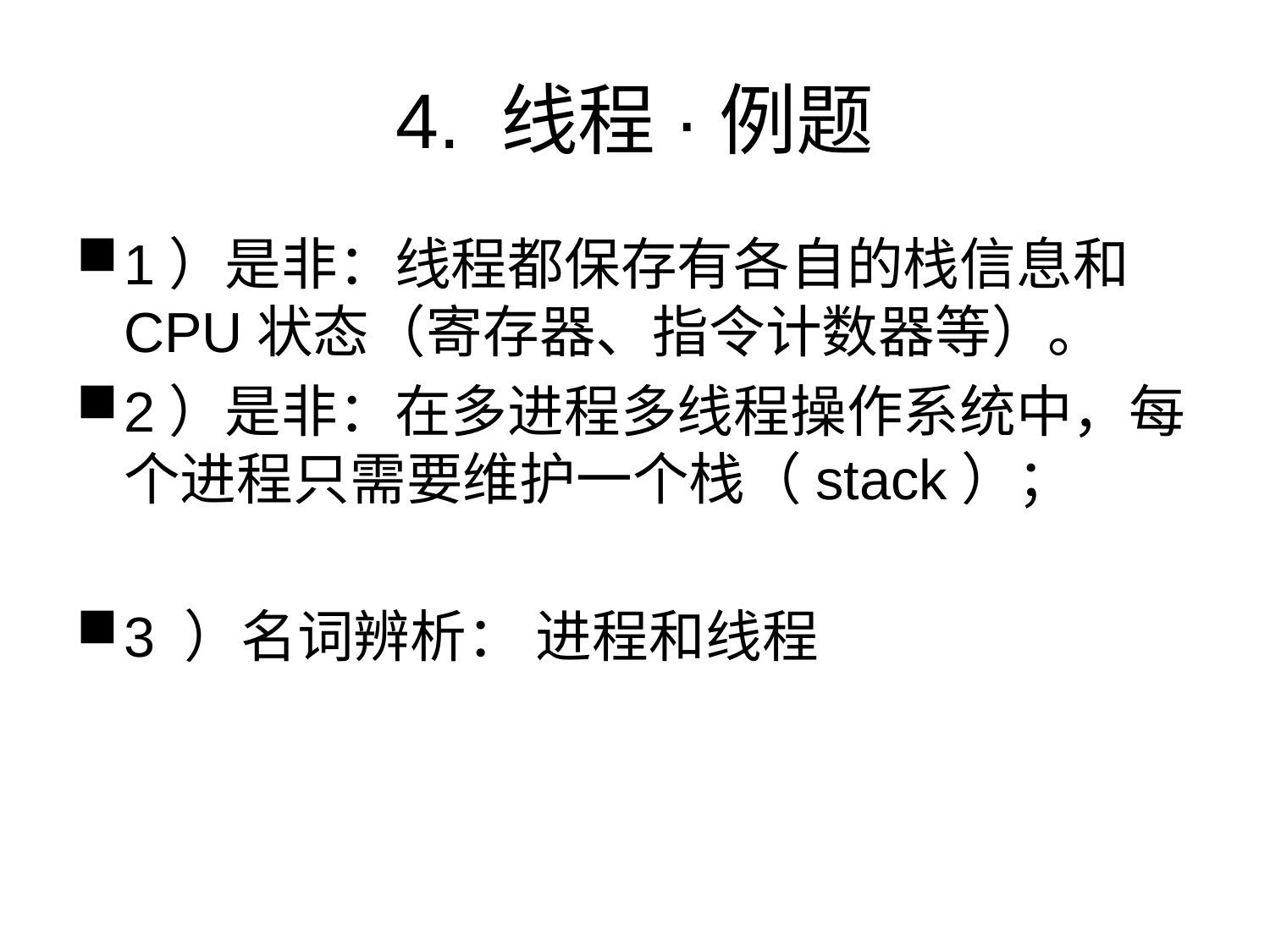

# 4. 线程·例题
1）是非：线程都保存有各自的栈信息和CPU状态（寄存器、指令计数器等）。
2）是非：在多进程多线程操作系统中，每个进程只需要维护一个栈（stack）；

3 ）名词辨析： 进程和线程